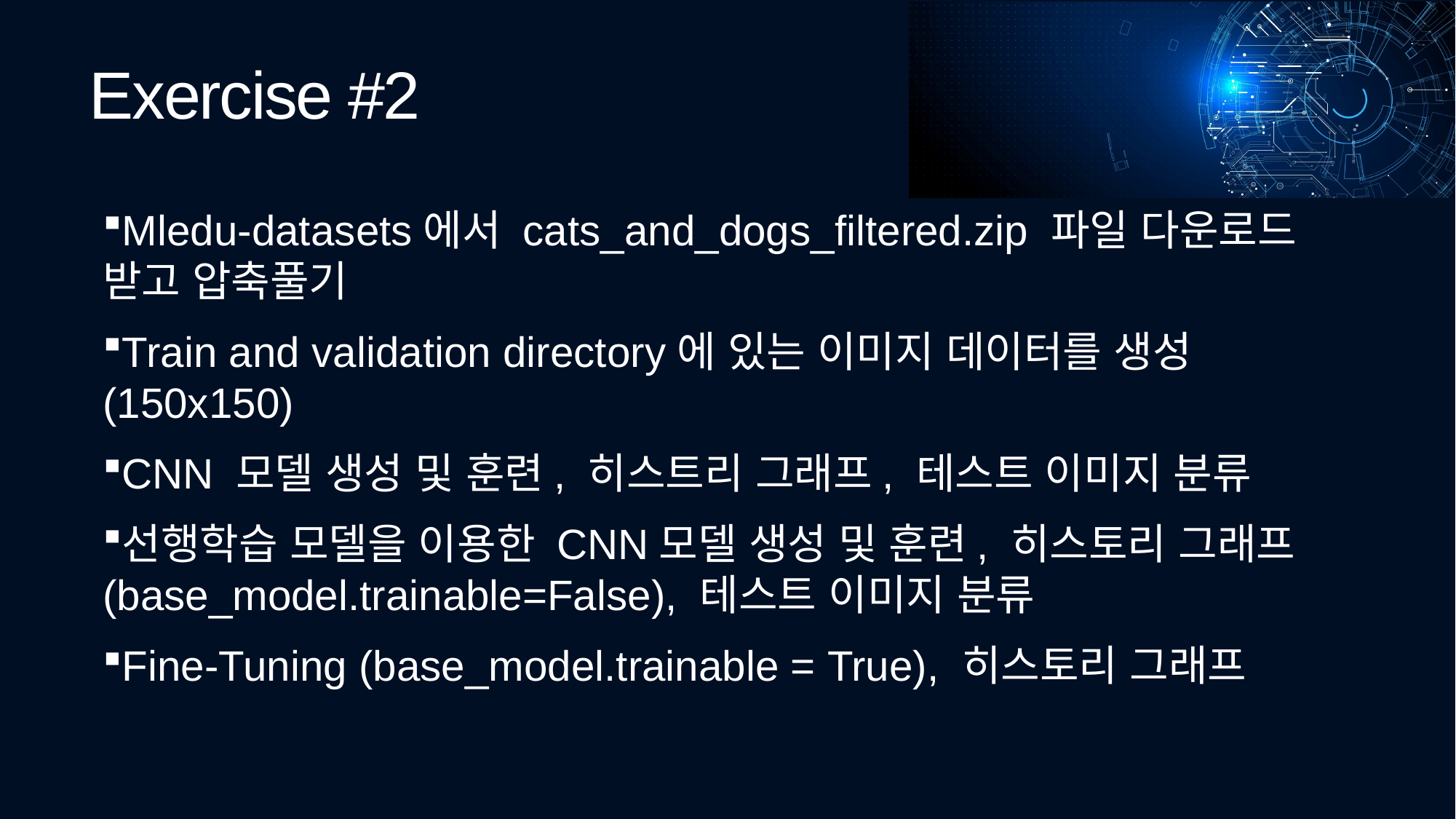

# Exercise #2
Mledu-datasets에서 cats_and_dogs_filtered.zip 파일 다운로드 받고 압축풀기
Train and validation directory에 있는 이미지 데이터를 생성 (150x150)
CNN 모델 생성 및 훈련, 히스트리 그래프, 테스트 이미지 분류
선행학습 모델을 이용한 CNN모델 생성 및 훈련, 히스토리 그래프 (base_model.trainable=False), 테스트 이미지 분류
Fine-Tuning (base_model.trainable = True), 히스토리 그래프